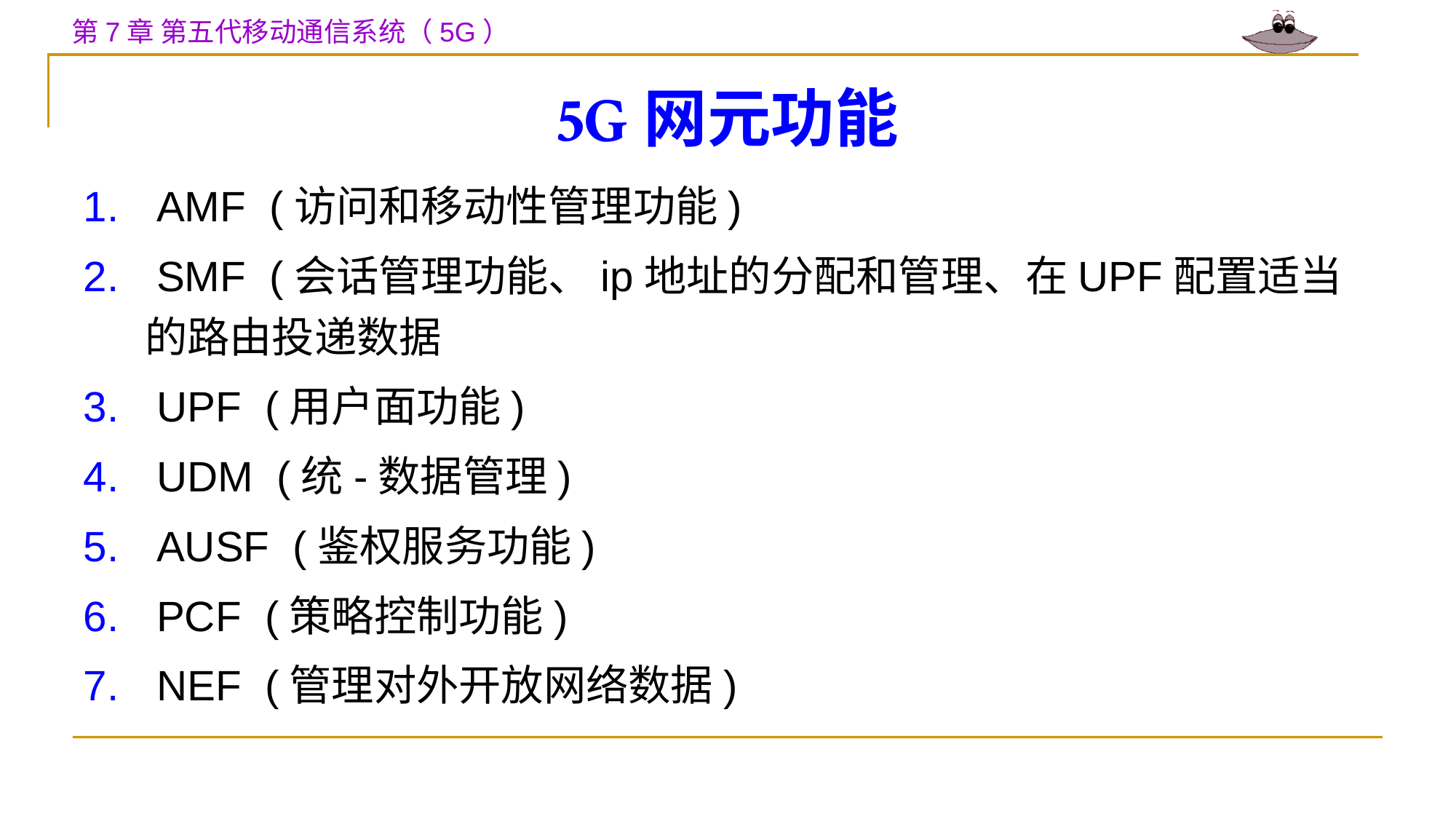

# 5G网元功能
 AMF  (访问和移动性管理功能)
 SMF  (会话管理功能、ip地址的分配和管理、在UPF配置适当的路由投递数据
 UPF  (用户面功能)
 UDM  (统-数据管理)
 AUSF  (鉴权服务功能)
 PCF  (策略控制功能)
 NEF  (管理对外开放网络数据)